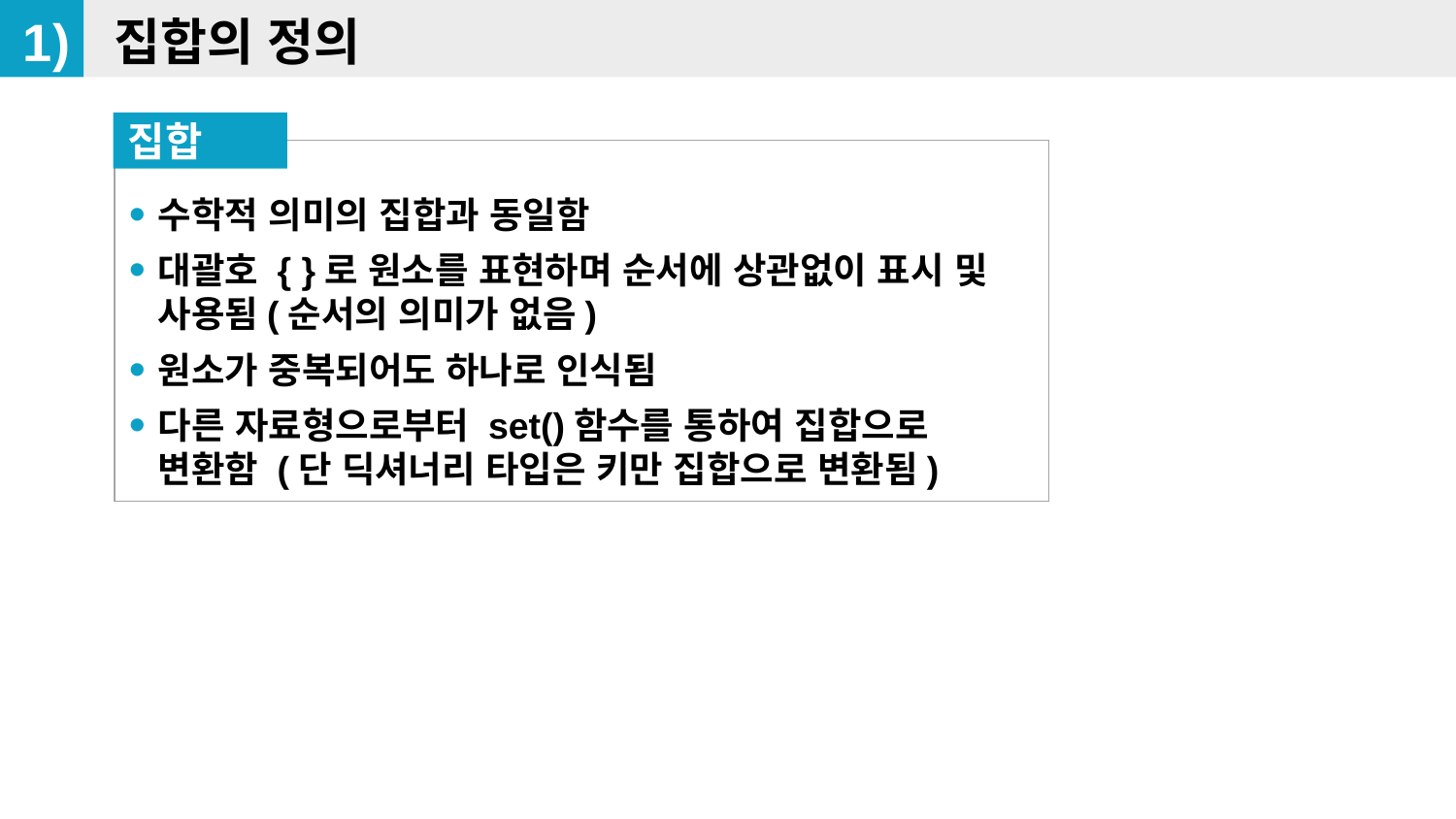

1)
집합의 정의
집합
수학적 의미의 집합과 동일함
대괄호 { }로 원소를 표현하며 순서에 상관없이 표시 및 사용됨(순서의 의미가 없음)
원소가 중복되어도 하나로 인식됨
다른 자료형으로부터 set()함수를 통하여 집합으로 변환함 (단 딕셔너리 타입은 키만 집합으로 변환됨)